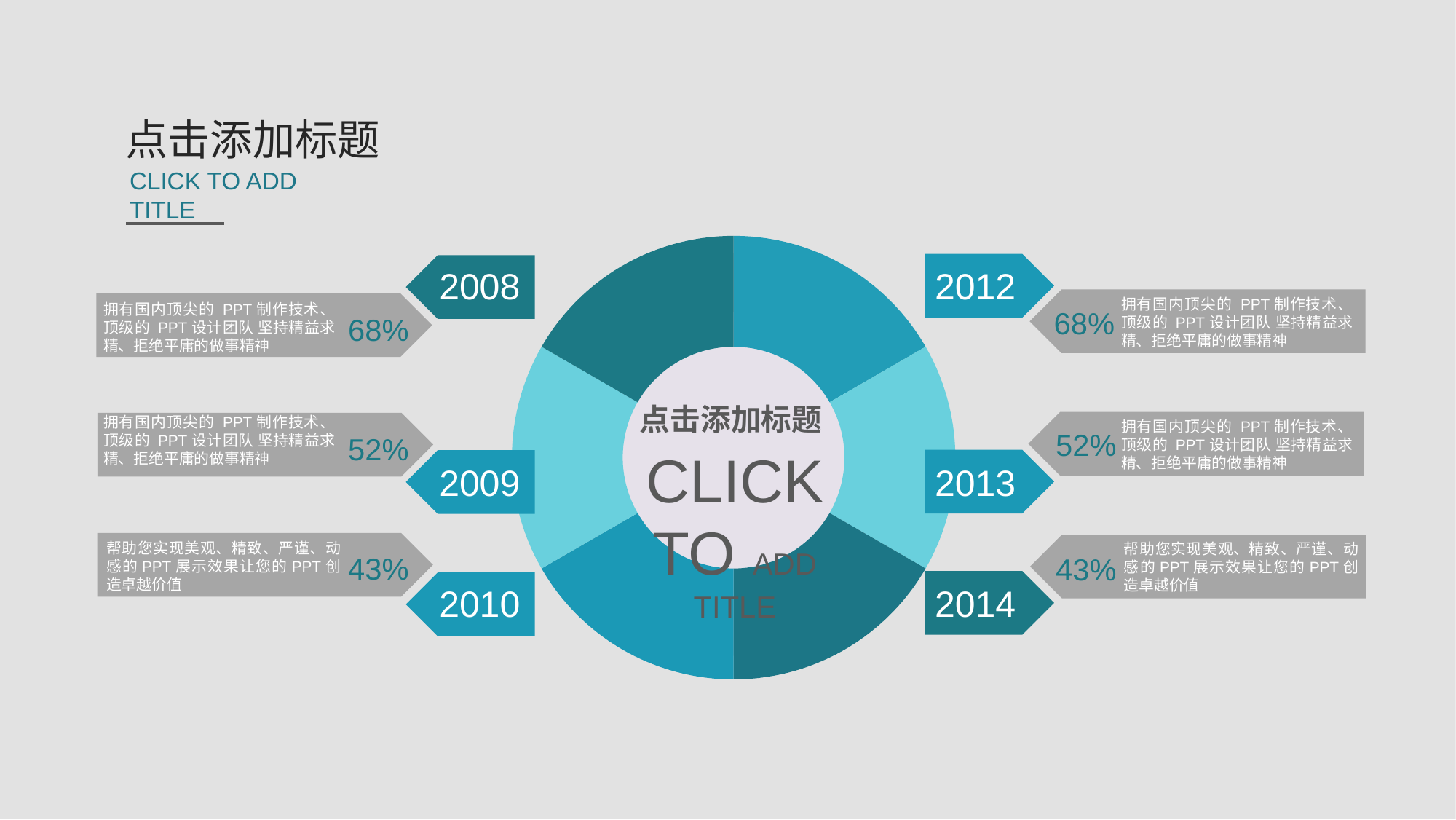

点击添加标题
CLICK TO ADD TITLE

### Chart

| Category | 销售额 |
|---|---|
| 第一季度 | 6.0 |
| 第二季度 | 6.0 |
| 第三季度 | 6.0 |
| 第四季度 | 6.0 |
| 第五季度 | 6.0 |
| 第六季度 | 6.0 |

2008
2012
拥有国内顶尖的 PPT制作技术、顶级的 PPT设计团队 坚持精益求精、拒绝平庸的做事精神
拥有国内顶尖的 PPT制作技术、顶级的 PPT设计团队 坚持精益求精、拒绝平庸的做事精神
68%
68%
点击添加标题
CLICK TO ADD TITLE
拥有国内顶尖的 PPT制作技术、顶级的 PPT设计团队 坚持精益求精、拒绝平庸的做事精神
拥有国内顶尖的 PPT制作技术、顶级的 PPT设计团队 坚持精益求精、拒绝平庸的做事精神

52%
52%
2009
2013

帮助您实现美观、精致、严谨、动感的PPT展示效果让您的PPT创造卓越价值
帮助您实现美观、精致、严谨、动感的PPT展示效果让您的PPT创造卓越价值

43%
43%
2010
2014